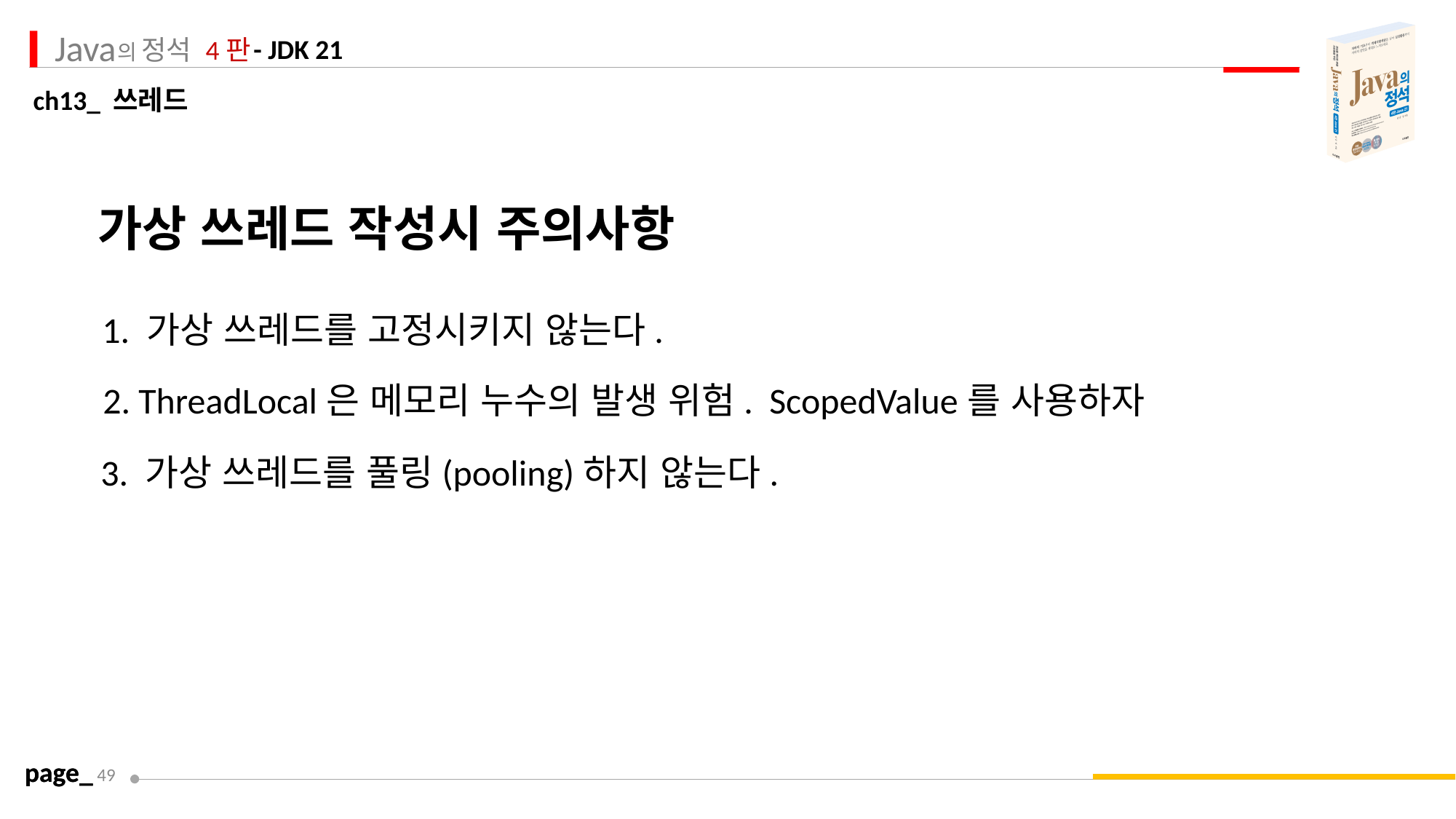

가상 쓰레드 작성시 주의사항
1. 가상 쓰레드를 고정시키지 않는다.
2. ThreadLocal은 메모리 누수의 발생 위험.  ScopedValue를 사용하자
3. 가상 쓰레드를 풀링(pooling)하지 않는다.
page_
49